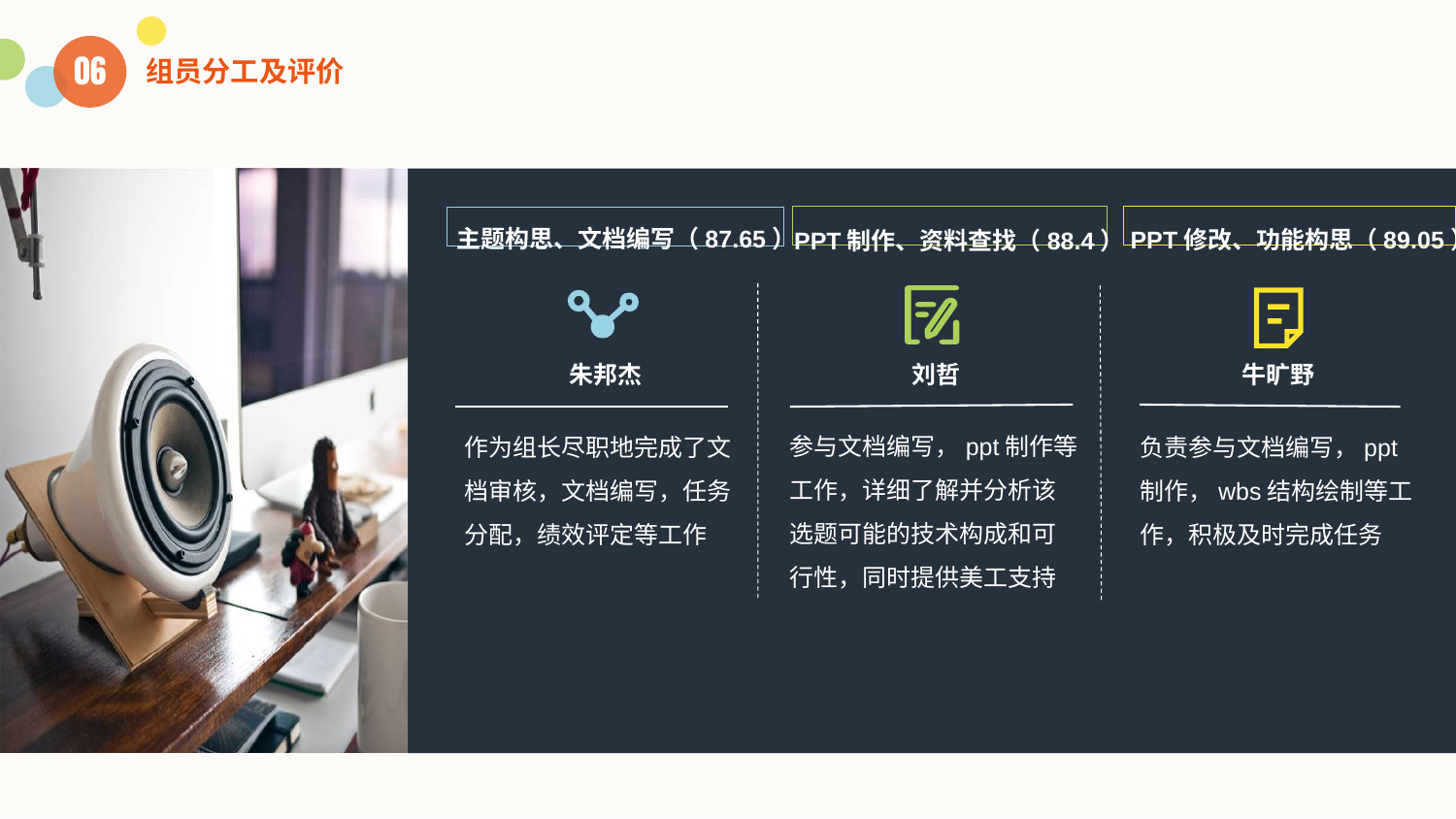

06
组员分工及评价

主题构思、文档编写（87.65）
PPT修改、功能构思（89.05）
PPT制作、资料查找（88.4）

朱邦杰
刘哲
牛旷野

参与文档编写，ppt制作等工作，详细了解并分析该选题可能的技术构成和可行性，同时提供美工支持
负责参与文档编写，ppt制作，wbs结构绘制等工作，积极及时完成任务
作为组长尽职地完成了文档审核，文档编写，任务分配，绩效评定等工作